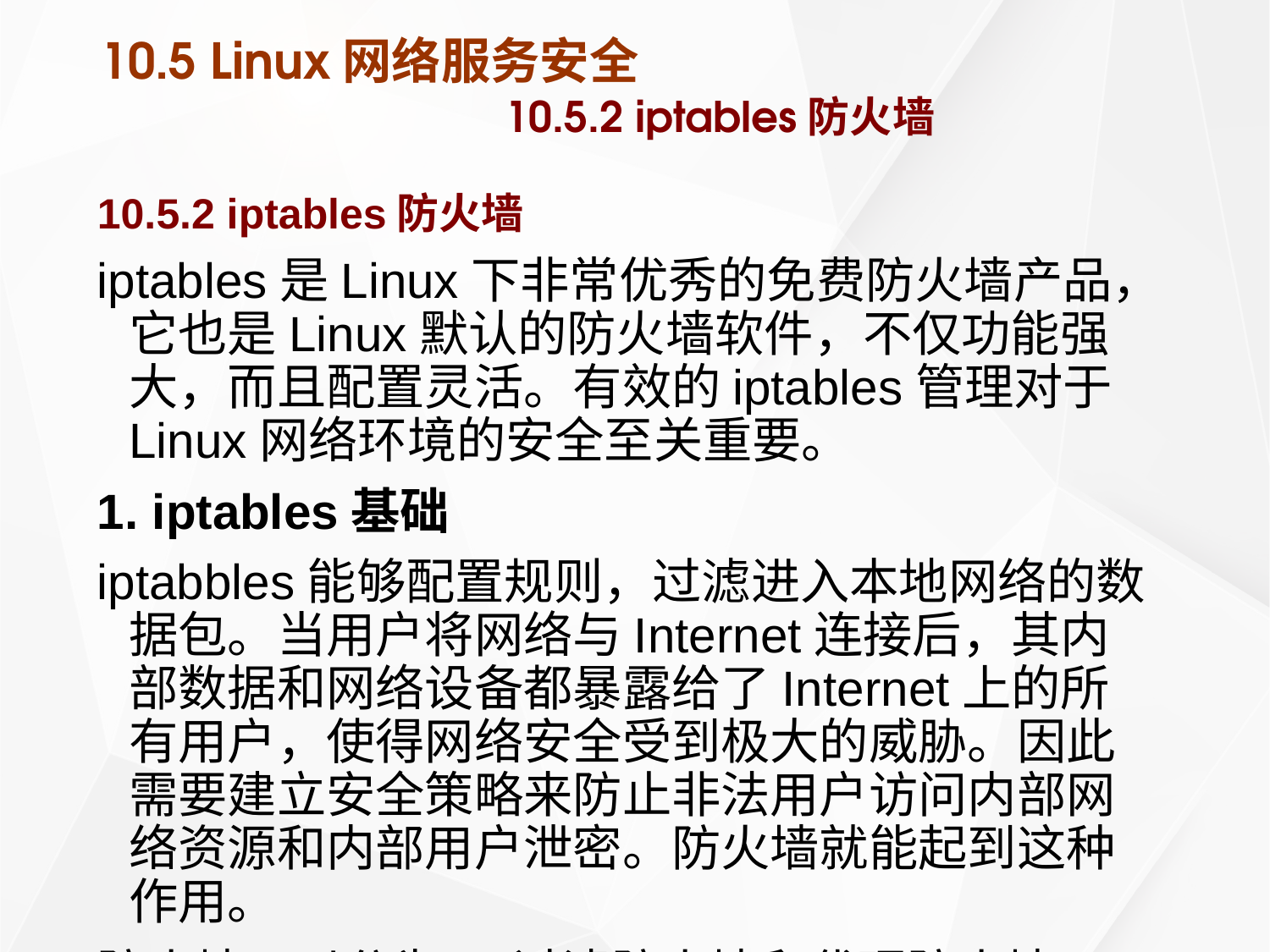

# 10.5 Linux网络服务安全 10.5.2 iptables防火墙
10.5.2 iptables防火墙
iptables是Linux下非常优秀的免费防火墙产品，它也是Linux默认的防火墙软件，不仅功能强大，而且配置灵活。有效的iptables管理对于Linux网络环境的安全至关重要。
1. iptables基础
iptabbles能够配置规则，过滤进入本地网络的数据包。当用户将网络与Internet连接后，其内部数据和网络设备都暴露给了Internet上的所有用户，使得网络安全受到极大的威胁。因此需要建立安全策略来防止非法用户访问内部网络资源和内部用户泄密。防火墙就能起到这种作用。
防火墙可以分为IP过滤防火墙和代理防火墙两种。